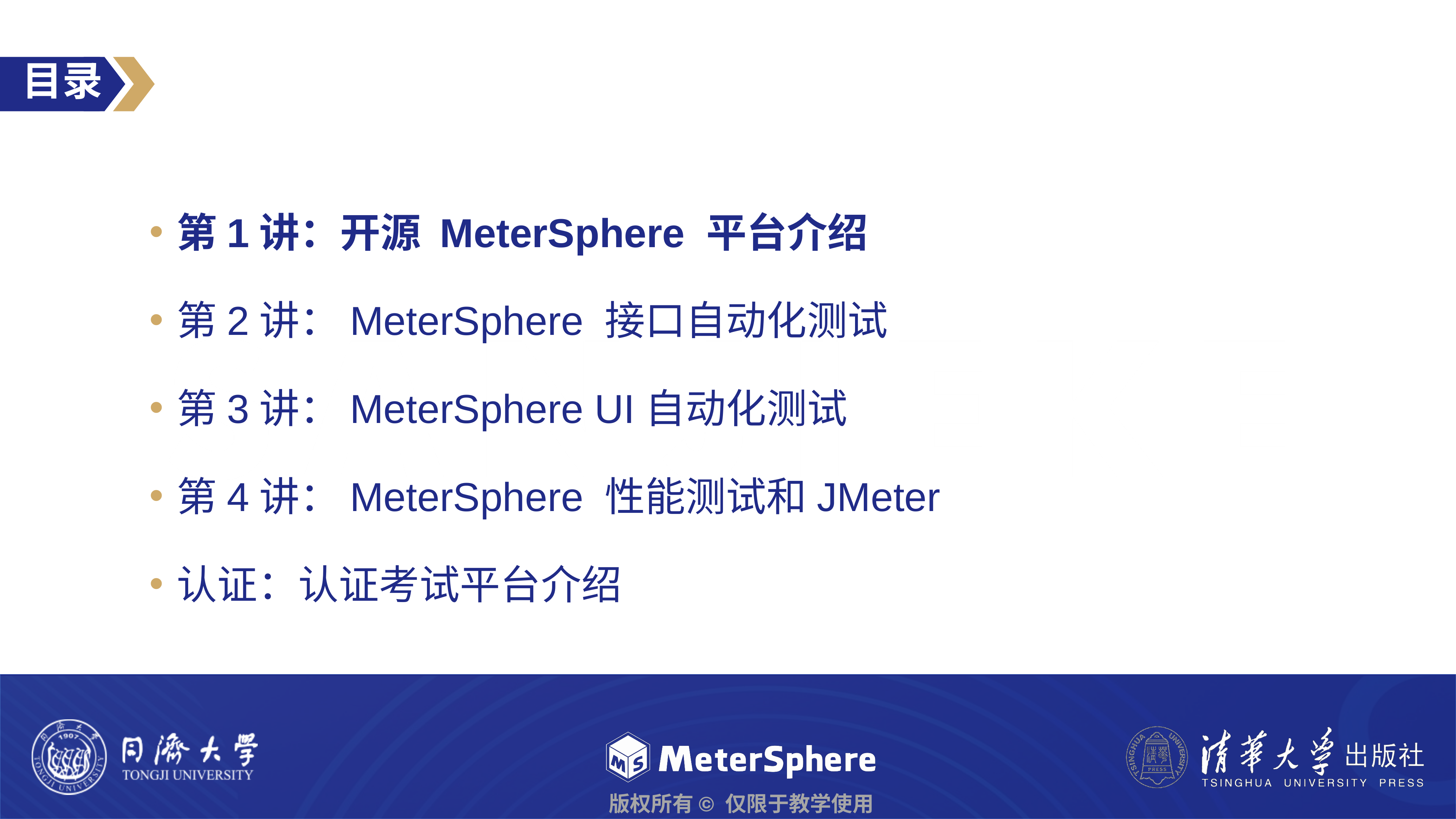

第1讲：开源 MeterSphere 平台介绍
第2讲：MeterSphere 接口自动化测试
第3讲：MeterSphere UI自动化测试
第4讲：MeterSphere 性能测试和JMeter
认证：认证考试平台介绍
版权所有©️ 仅限于教学使用